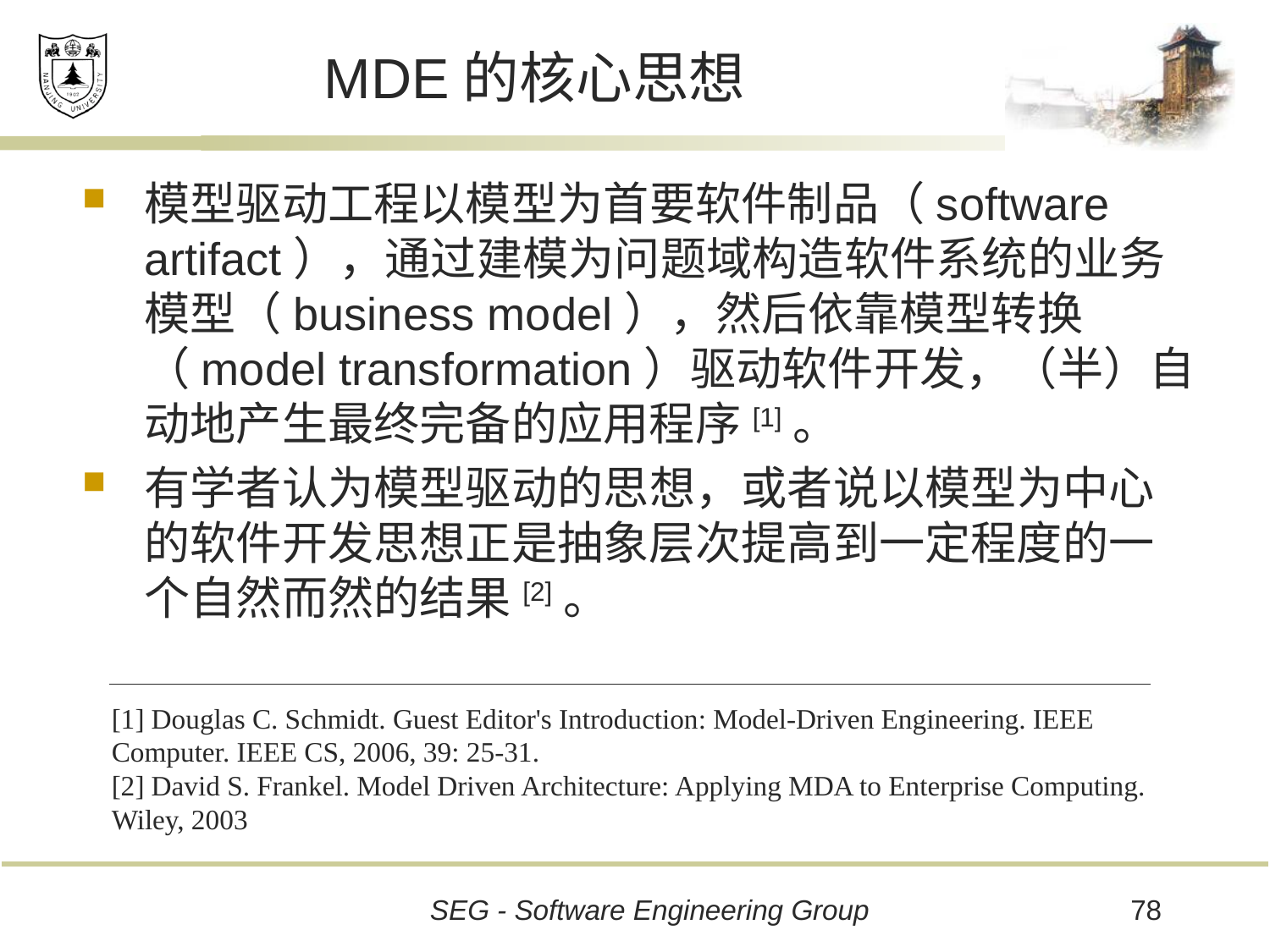

# MDE的核心思想
模型驱动工程以模型为首要软件制品（software artifact），通过建模为问题域构造软件系统的业务模型（business model），然后依靠模型转换（model transformation）驱动软件开发，（半）自动地产生最终完备的应用程序[1]。
有学者认为模型驱动的思想，或者说以模型为中心的软件开发思想正是抽象层次提高到一定程度的一个自然而然的结果[2]。
[1] Douglas C. Schmidt. Guest Editor's Introduction: Model-Driven Engineering. IEEE Computer. IEEE CS, 2006, 39: 25-31.
[2] David S. Frankel. Model Driven Architecture: Applying MDA to Enterprise Computing. Wiley, 2003
78
SEG - Software Engineering Group